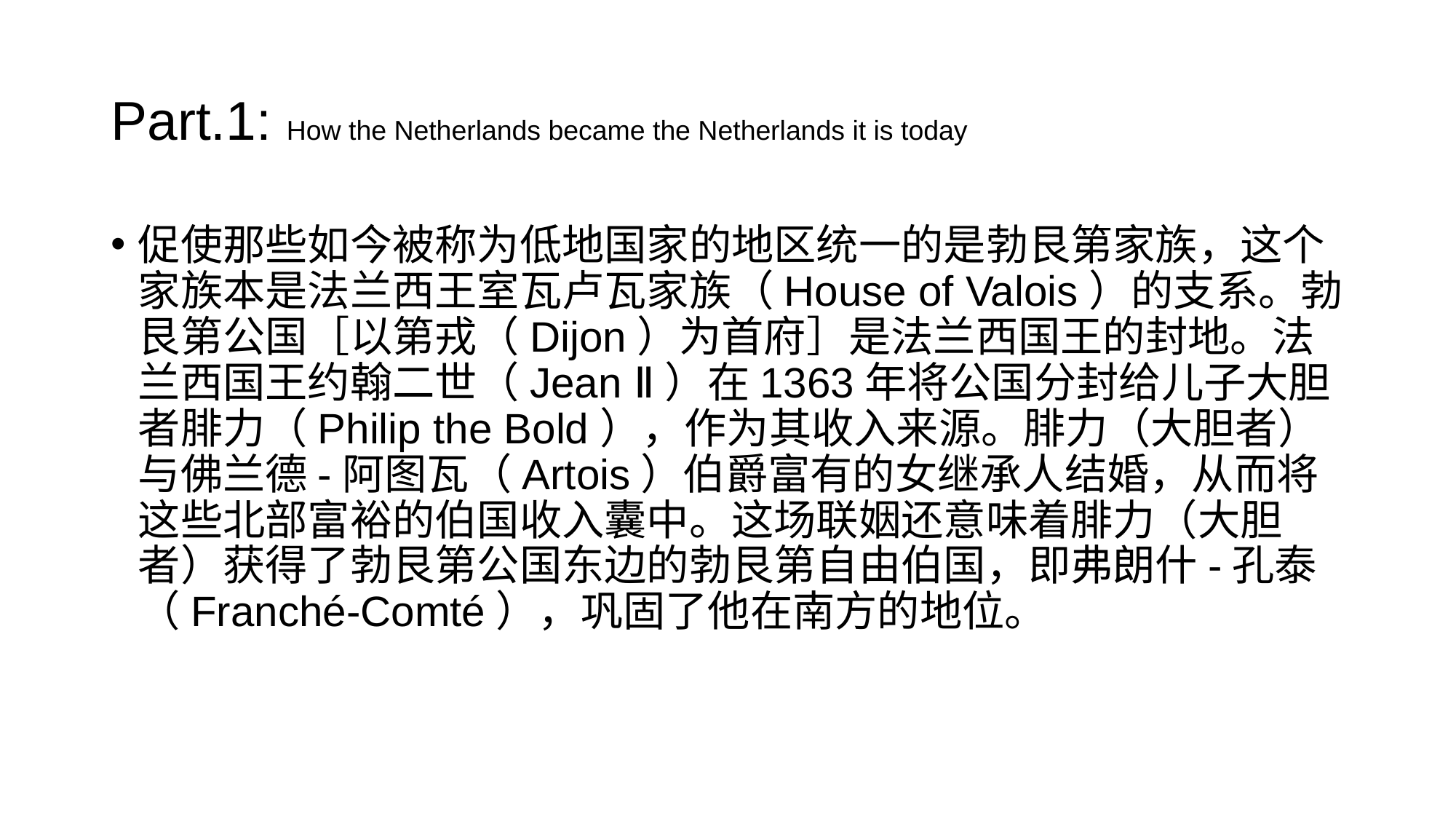

# Part.1: How the Netherlands became the Netherlands it is today
促使那些如今被称为低地国家的地区统一的是勃艮第家族，这个家族本是法兰西王室瓦卢瓦家族（House of Valois）的支系。勃艮第公国［以第戎（Dijon）为首府］是法兰西国王的封地。法兰西国王约翰二世（Jean Ⅱ）在1363年将公国分封给儿子大胆者腓力（Philip the Bold），作为其收入来源。腓力（大胆者）与佛兰德-阿图瓦（Artois）伯爵富有的女继承人结婚，从而将这些北部富裕的伯国收入囊中。这场联姻还意味着腓力（大胆者）获得了勃艮第公国东边的勃艮第自由伯国，即弗朗什-孔泰（Franché-Comté），巩固了他在南方的地位。